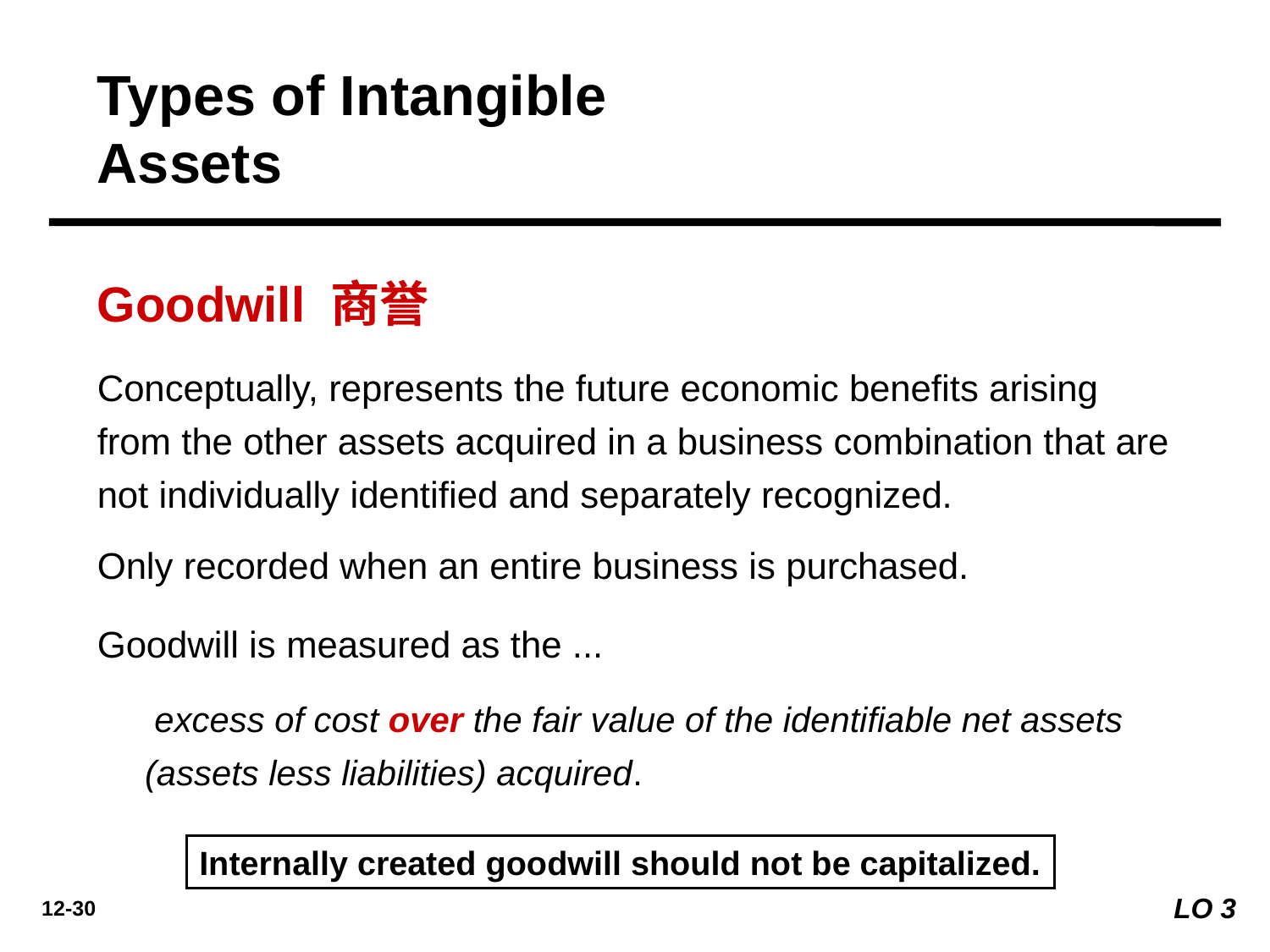

Types of Intangible Assets

Goodwill 商誉
Conceptually, represents the future economic benefits arising from the other assets acquired in a business combination that are not individually identified and separately recognized.
Only recorded when an entire business is purchased.
Goodwill is measured as the ...
	 excess of cost over the fair value of the identifiable net assets (assets less liabilities) acquired.
Internally created goodwill should not be capitalized.
LO 3